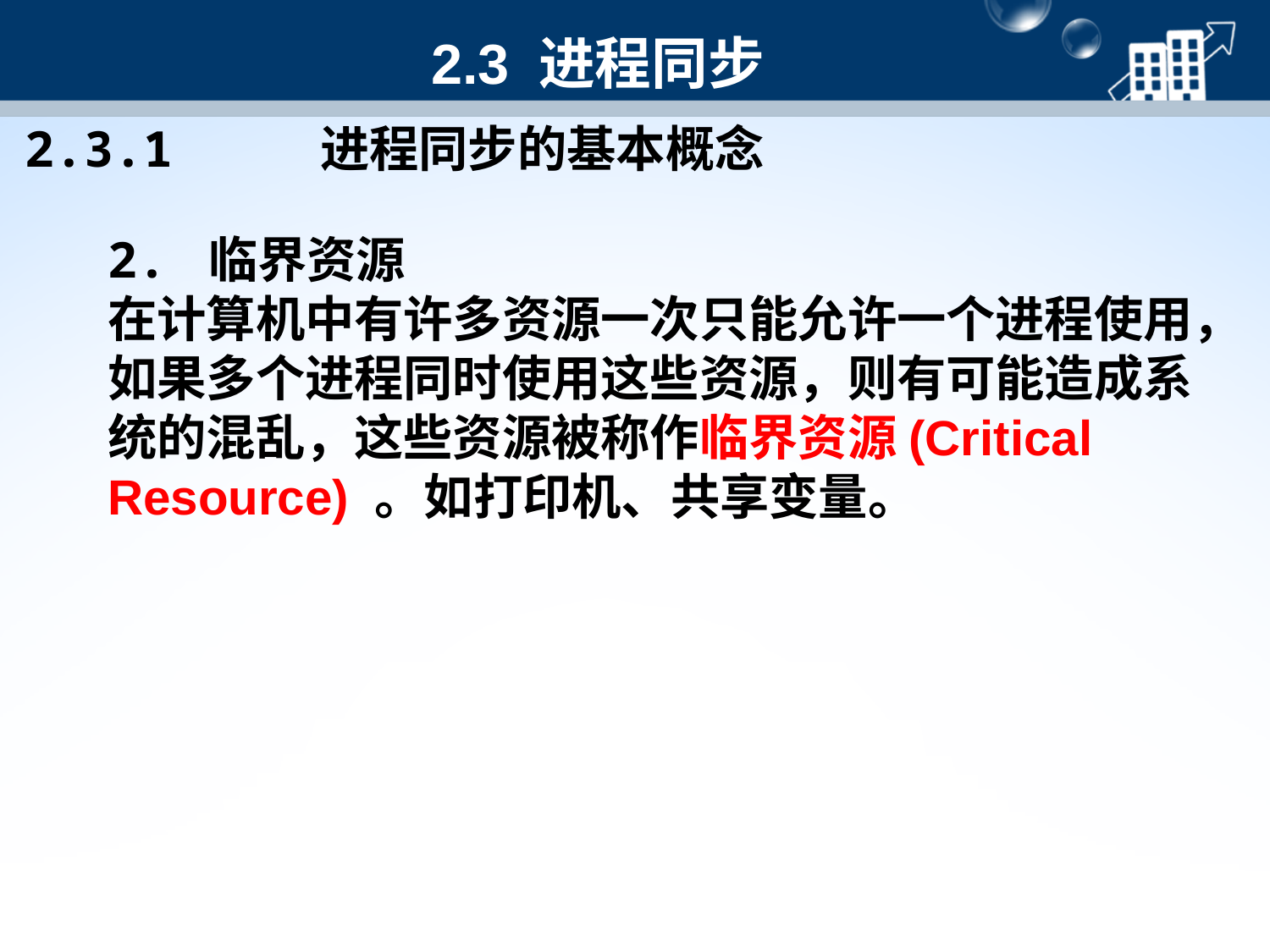

# 2.3 进程同步
2.3.1	 进程同步的基本概念
2. 临界资源
在计算机中有许多资源一次只能允许一个进程使用，如果多个进程同时使用这些资源，则有可能造成系统的混乱，这些资源被称作临界资源(Critical Resource) 。如打印机、共享变量。